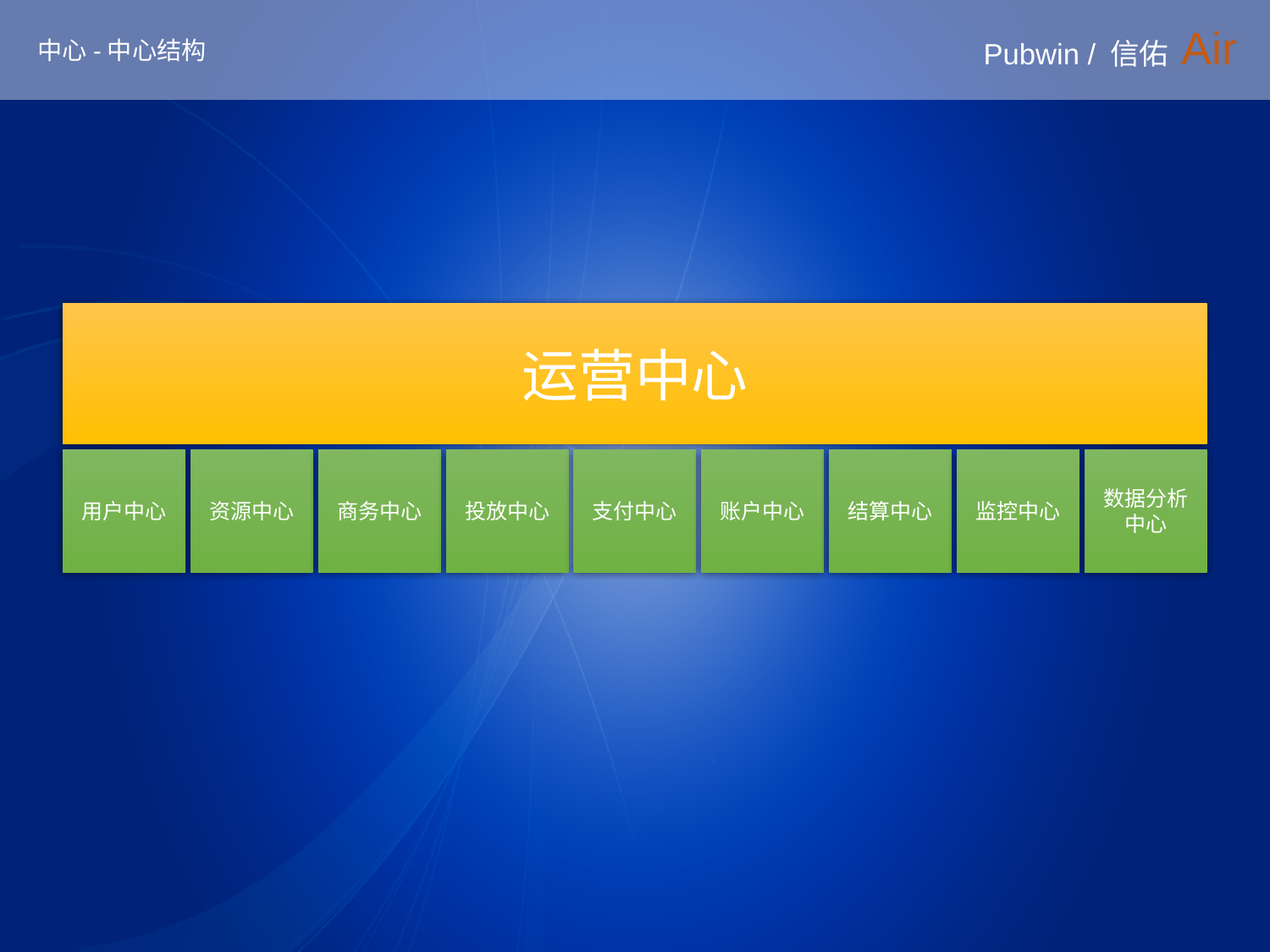

# Pubwin / 信佑 Air
中心-中心结构
运营中心
用户中心
资源中心
商务中心
投放中心
支付中心
账户中心
结算中心
监控中心
数据分析中心